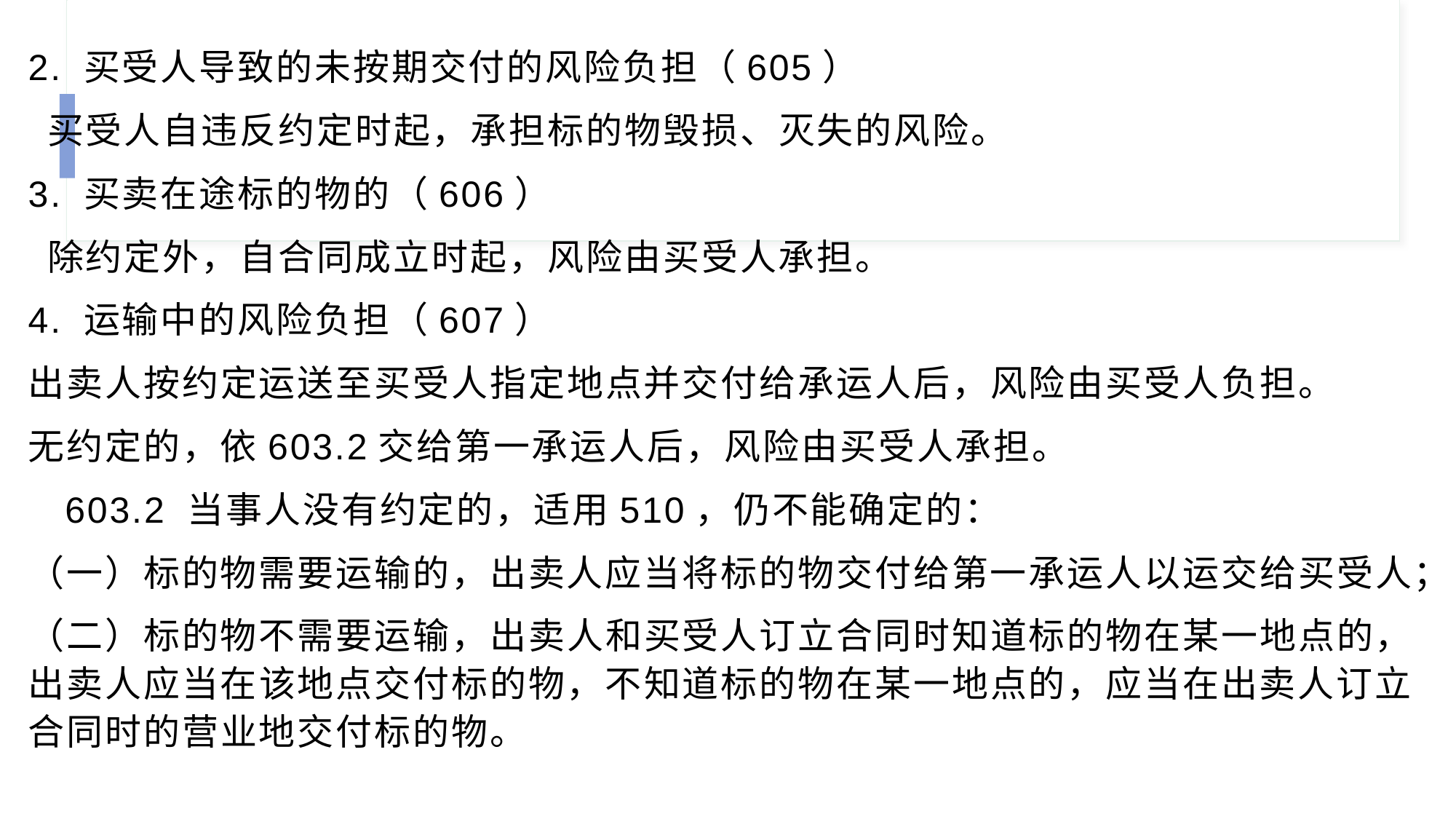

2. 买受人导致的未按期交付的风险负担（605）
 买受人自违反约定时起，承担标的物毁损、灭失的风险。
3. 买卖在途标的物的（606）
 除约定外，自合同成立时起，风险由买受人承担。
4. 运输中的风险负担（607）
出卖人按约定运送至买受人指定地点并交付给承运人后，风险由买受人负担。
无约定的，依603.2交给第一承运人后，风险由买受人承担。
   603.2 当事人没有约定的，适用510，仍不能确定的：
（一）标的物需要运输的，出卖人应当将标的物交付给第一承运人以运交给买受人；
（二）标的物不需要运输，出卖人和买受人订立合同时知道标的物在某一地点的，出卖人应当在该地点交付标的物，不知道标的物在某一地点的，应当在出卖人订立合同时的营业地交付标的物。